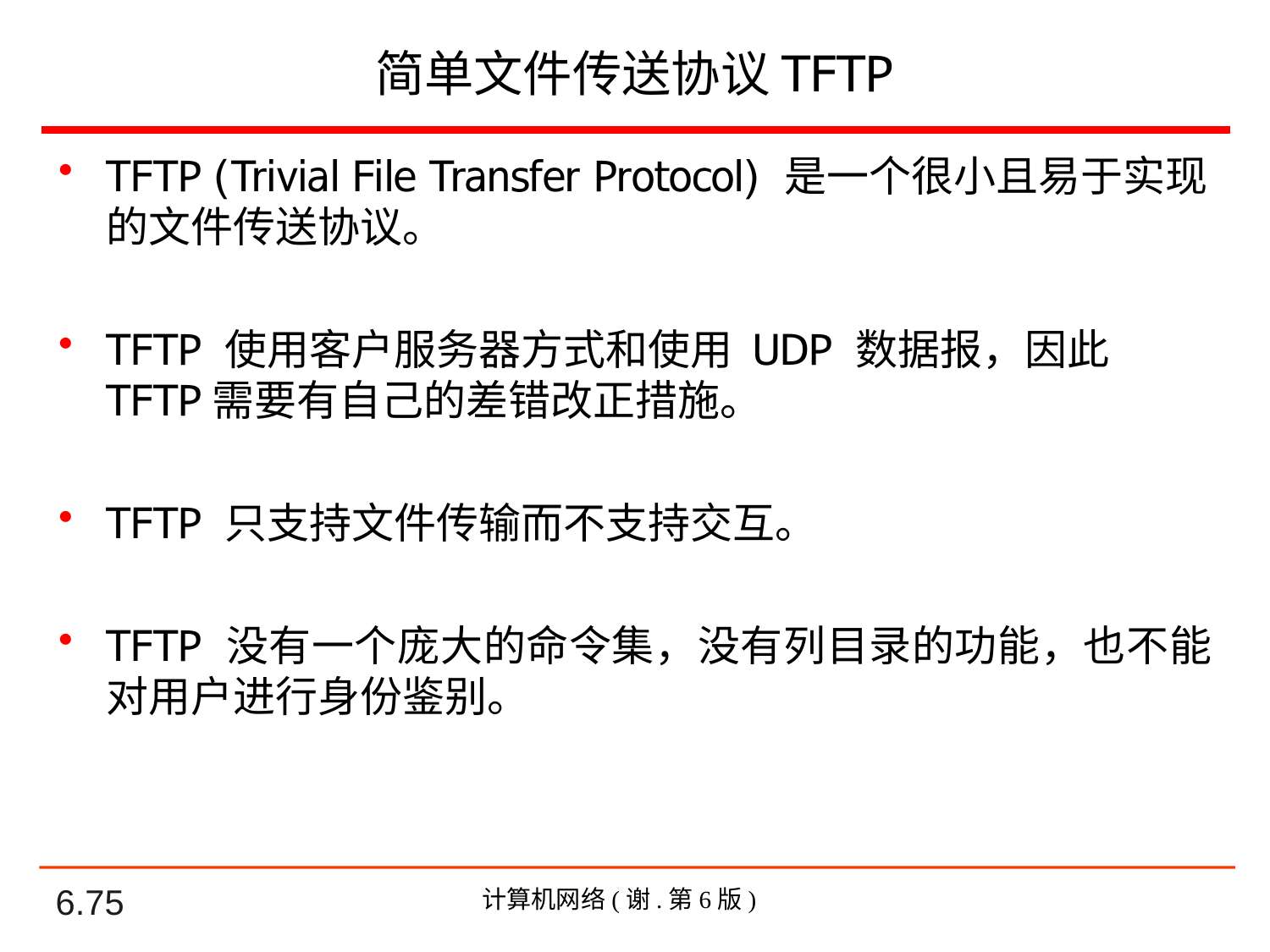

# 简单文件传送协议TFTP
TFTP (Trivial File Transfer Protocol) 是一个很小且易于实现的文件传送协议。

TFTP 使用客户服务器方式和使用 UDP 数据报，因此 TFTP需要有自己的差错改正措施。

TFTP 只支持文件传输而不支持交互。

TFTP 没有一个庞大的命令集，没有列目录的功能，也不能对用户进行身份鉴别。